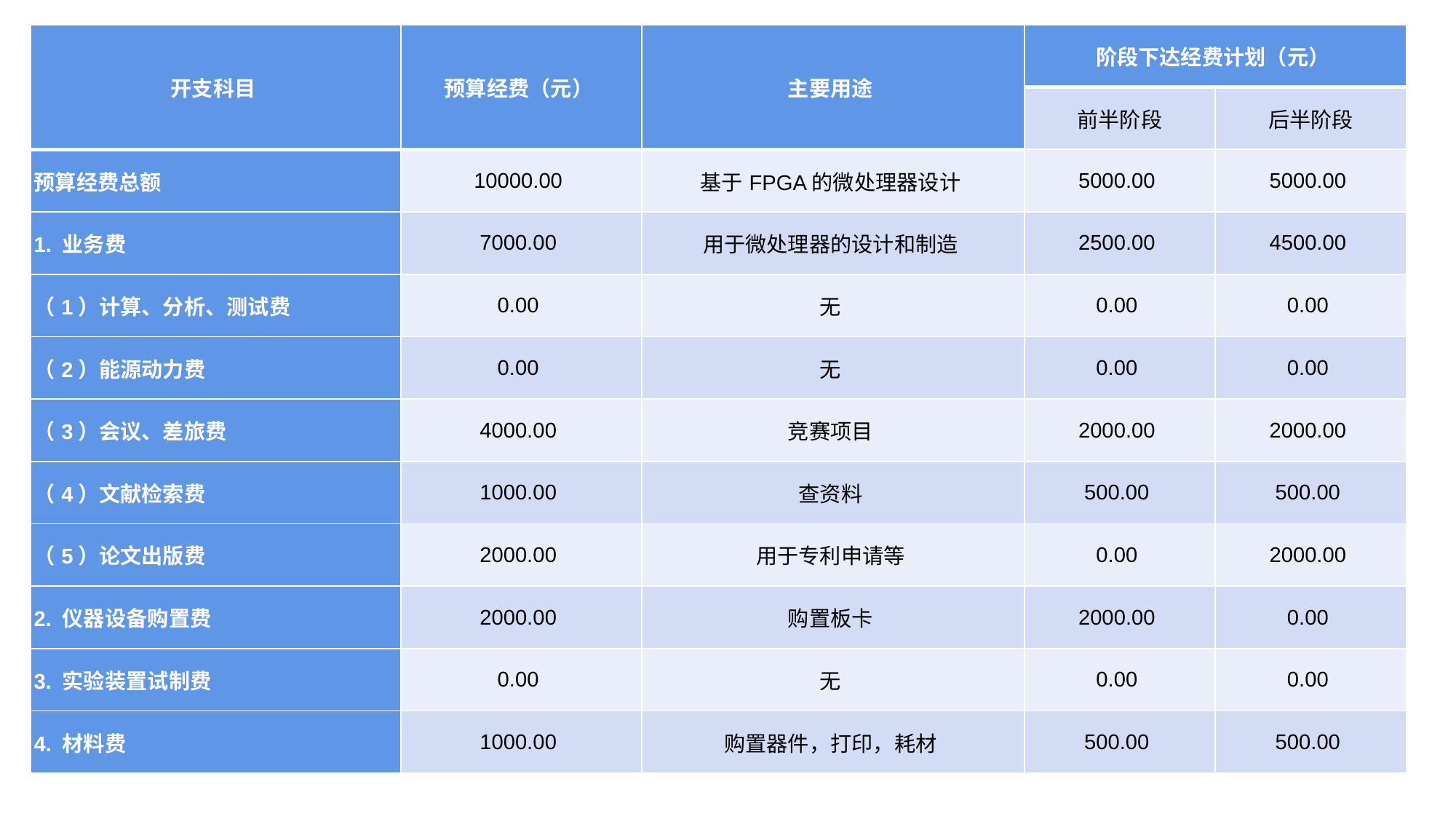

| 开支科目 | 预算经费（元） | 主要用途 | 阶段下达经费计划（元） |  |
| --- | --- | --- | --- | --- |
|  |  |  | 前半阶段 | 后半阶段 |
| 预算经费总额 | 10000.00 | 基于FPGA的微处理器设计 | 5000.00 | 5000.00 |
| 1. 业务费 | 7000.00 | 用于微处理器的设计和制造 | 2500.00 | 4500.00 |
| （1）计算、分析、测试费 | 0.00 | 无 | 0.00 | 0.00 |
| （2）能源动力费 | 0.00 | 无 | 0.00 | 0.00 |
| （3）会议、差旅费 | 4000.00 | 竞赛项目 | 2000.00 | 2000.00 |
| （4）文献检索费 | 1000.00 | 查资料 | 500.00 | 500.00 |
| （5）论文出版费 | 2000.00 | 用于专利申请等 | 0.00 | 2000.00 |
| 2. 仪器设备购置费 | 2000.00 | 购置板卡 | 2000.00 | 0.00 |
| 3. 实验装置试制费 | 0.00 | 无 | 0.00 | 0.00 |
| 4. 材料费 | 1000.00 | 购置器件，打印，耗材 | 500.00 | 500.00 |
#